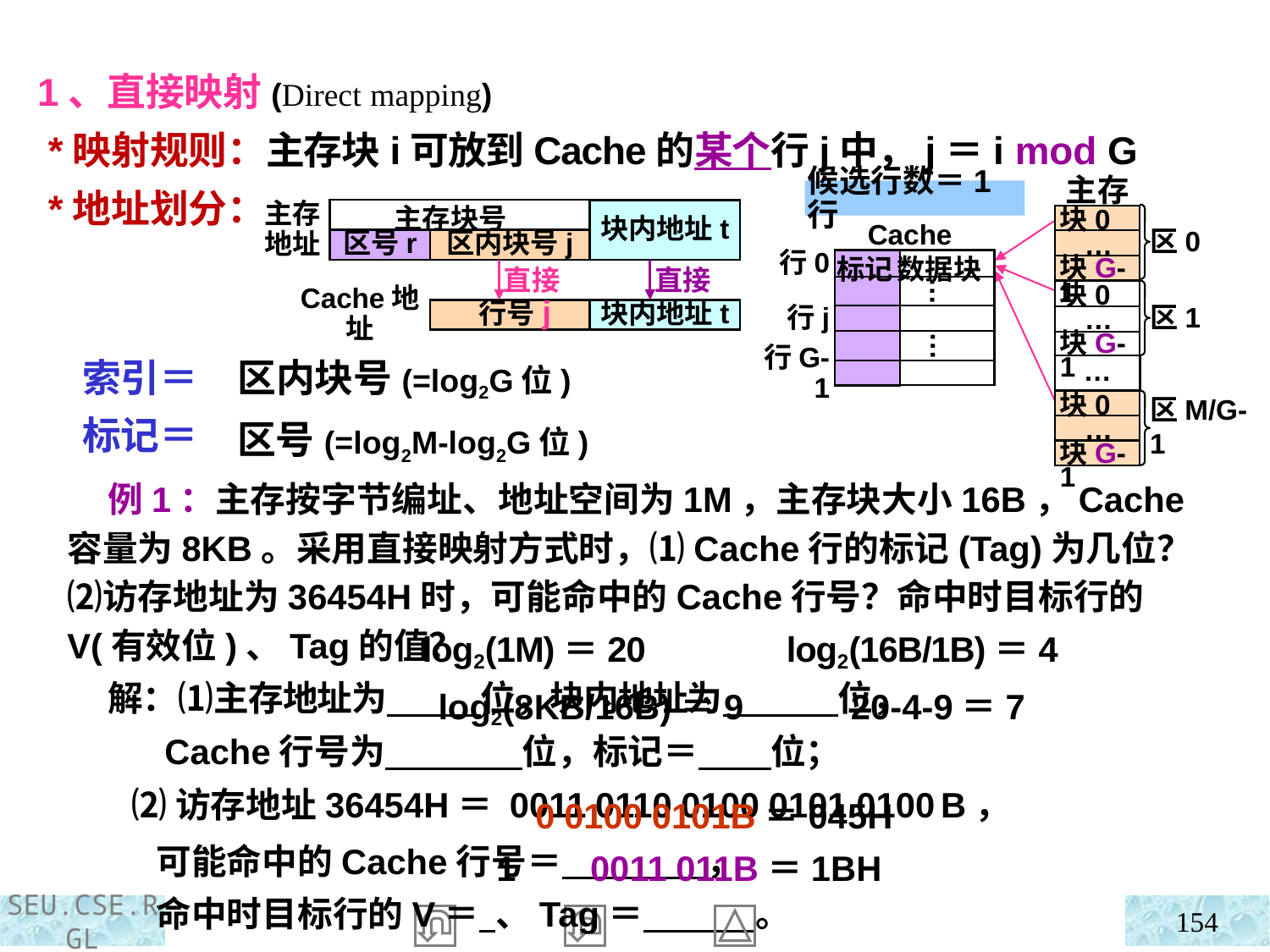

1、直接映射(Direct mapping)
 *映射规则：主存块i可放到Cache的某个行j中，j＝i mod G
 *地址划分：

    索引＝
    标记＝
主存

块0
…
块G-1
Cache
区0
行0
标记 数据块

…
块0
…
块G-1

区1
行j
…
…
行G-1
块0
…
块G-1

区M/G-1
候选行数＝1行
主存地址
主存块号
块内地址t
区号r
区内块号j
直接
Cache地址
行号
块内地址t
直接
j
区内块号(=log2G位)
区号(=log2M-log2G位)
    例1：主存按字节编址、地址空间为1M，主存块大小16B，Cache容量为8KB。采用直接映射方式时，⑴Cache行的标记(Tag)为几位？⑵访存地址为36454H时，可能命中的Cache行号？命中时目标行的V(有效位)、Tag的值？
    解：⑴主存地址为             位，块内地址为                位，
          Cache行号为                 位，标记＝          位；
        ⑵访存地址36454H＝ 0011 0110 0100 0101 0100 B，
          可能命中的Cache行号＝                  ，
          命中时目标行的V＝  、Tag＝              。
log2(1M)＝20                log2(16B/1B)＝4
  log2(8KB/16B)＝9           20-4-9＝7

            0 0100 0101B＝045H
        1        0011 011B＝1BH
154